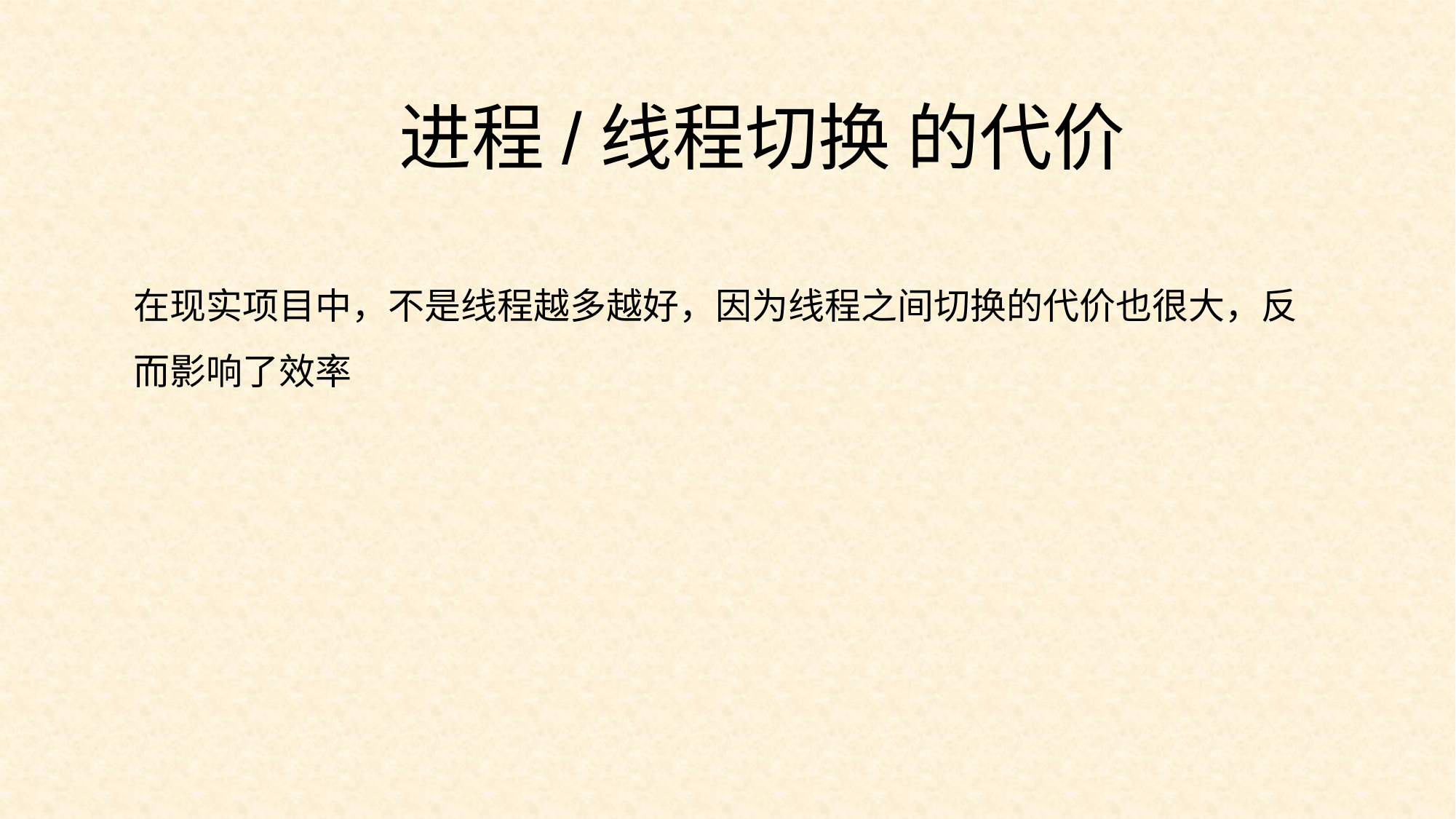

进程/线程切换 的代价
在现实项目中，不是线程越多越好，因为线程之间切换的代价也很大，反而影响了效率